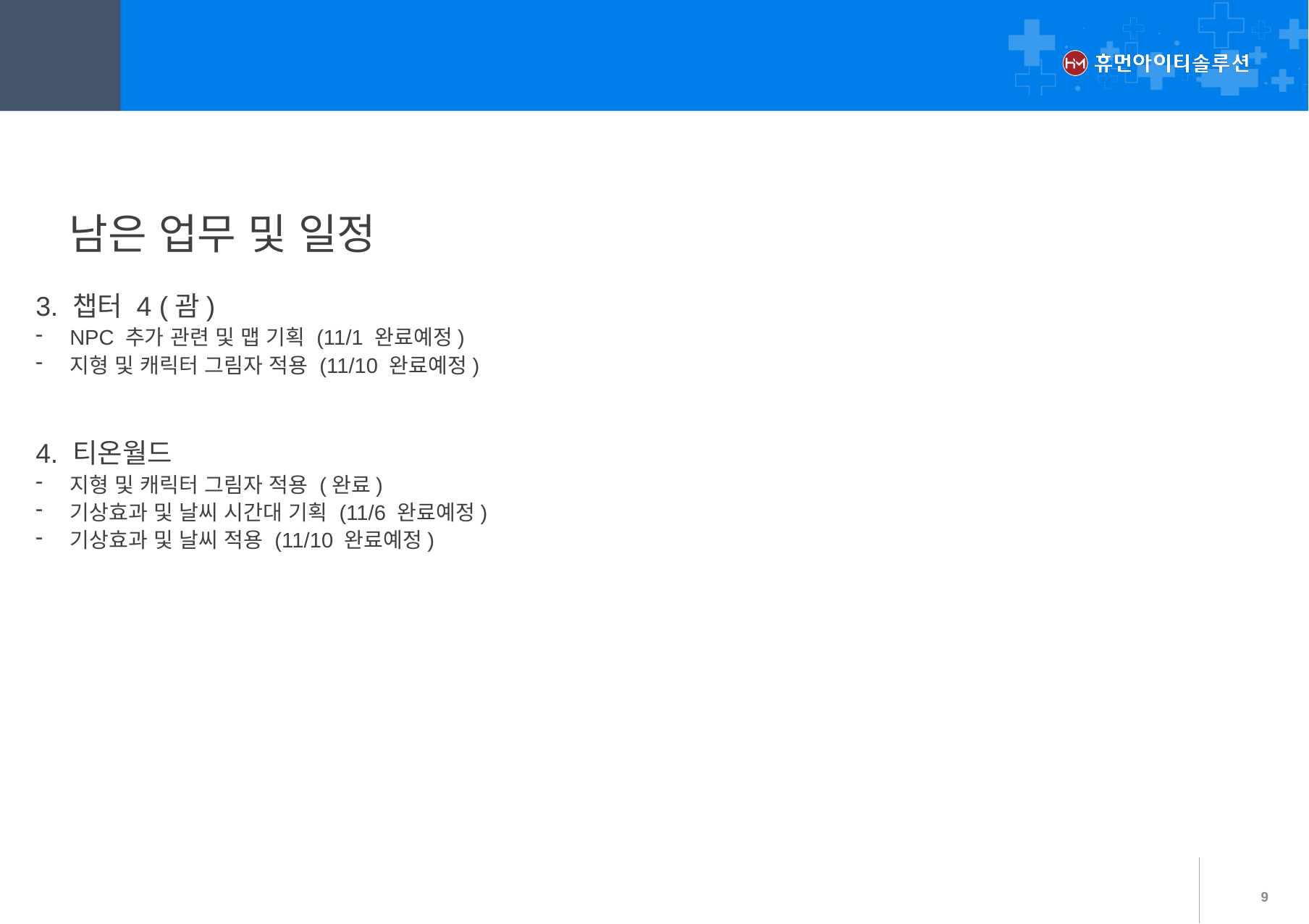

04
진행상황
  남은 업무 및 일정

3. 챕터 4 (괌)
NPC 추가 관련 및 맵 기획 (11/1 완료예정)
지형 및 캐릭터 그림자 적용 (11/10 완료예정)

4. 티온월드
지형 및 캐릭터 그림자 적용 (완료)
기상효과 및 날씨 시간대 기획 (11/6 완료예정)
기상효과 및 날씨 적용 (11/10 완료예정)
9